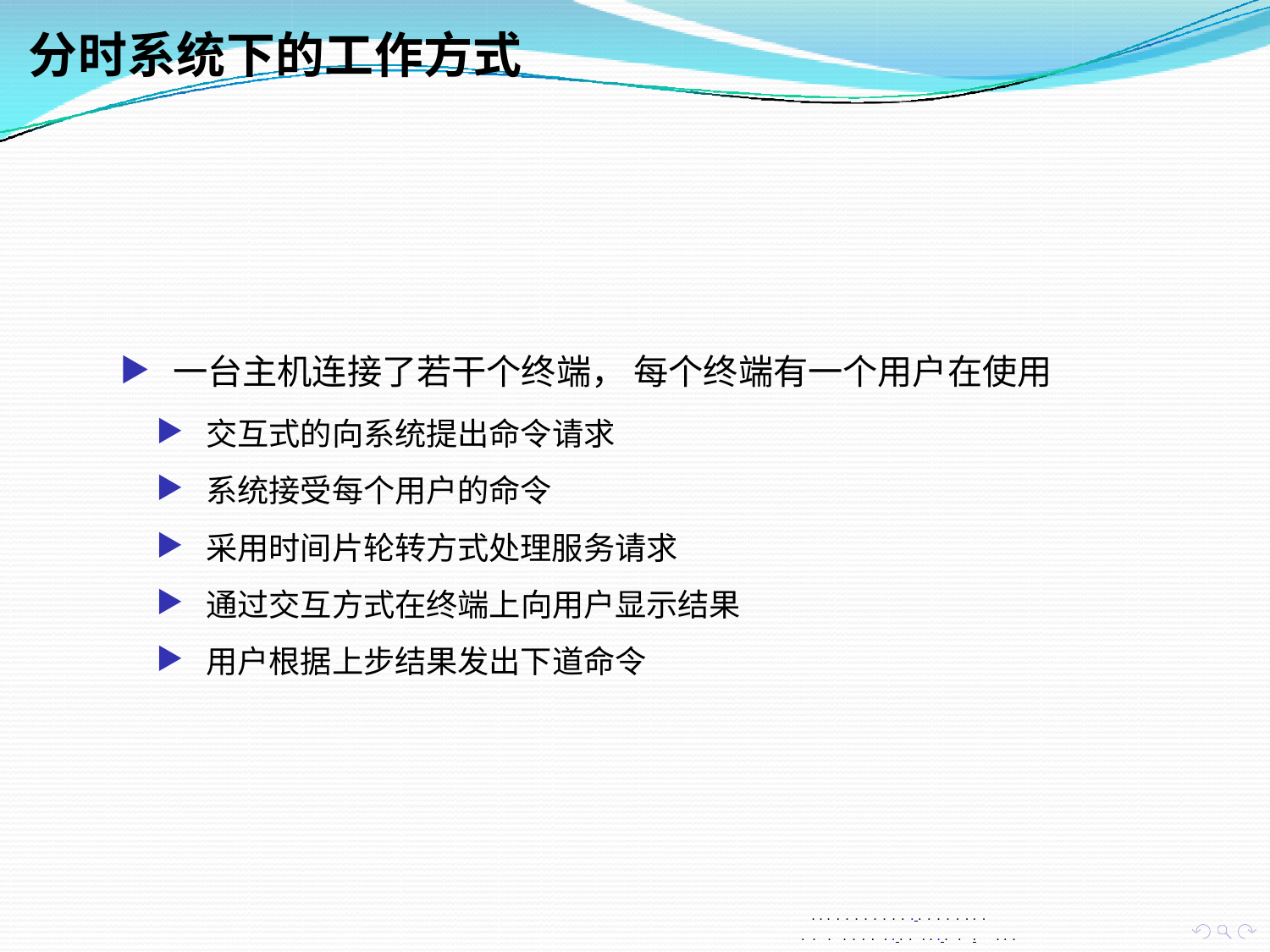

# 分时系统下的工作方式
▶ 一台主机连接了若干个终端， 每个终端有一个用户在使用
▶ 交互式的向系统提出命令请求
▶ 系统接受每个用户的命令
▶ 采用时间片轮转方式处理服务请求
▶ 通过交互方式在终端上向用户显示结果
▶ 用户根据上步结果发出下道命令
. . . . . . . . . . . . . . . . . . . .
.  .   .   . . . .  . . . .  . . . .  .   .	. . .